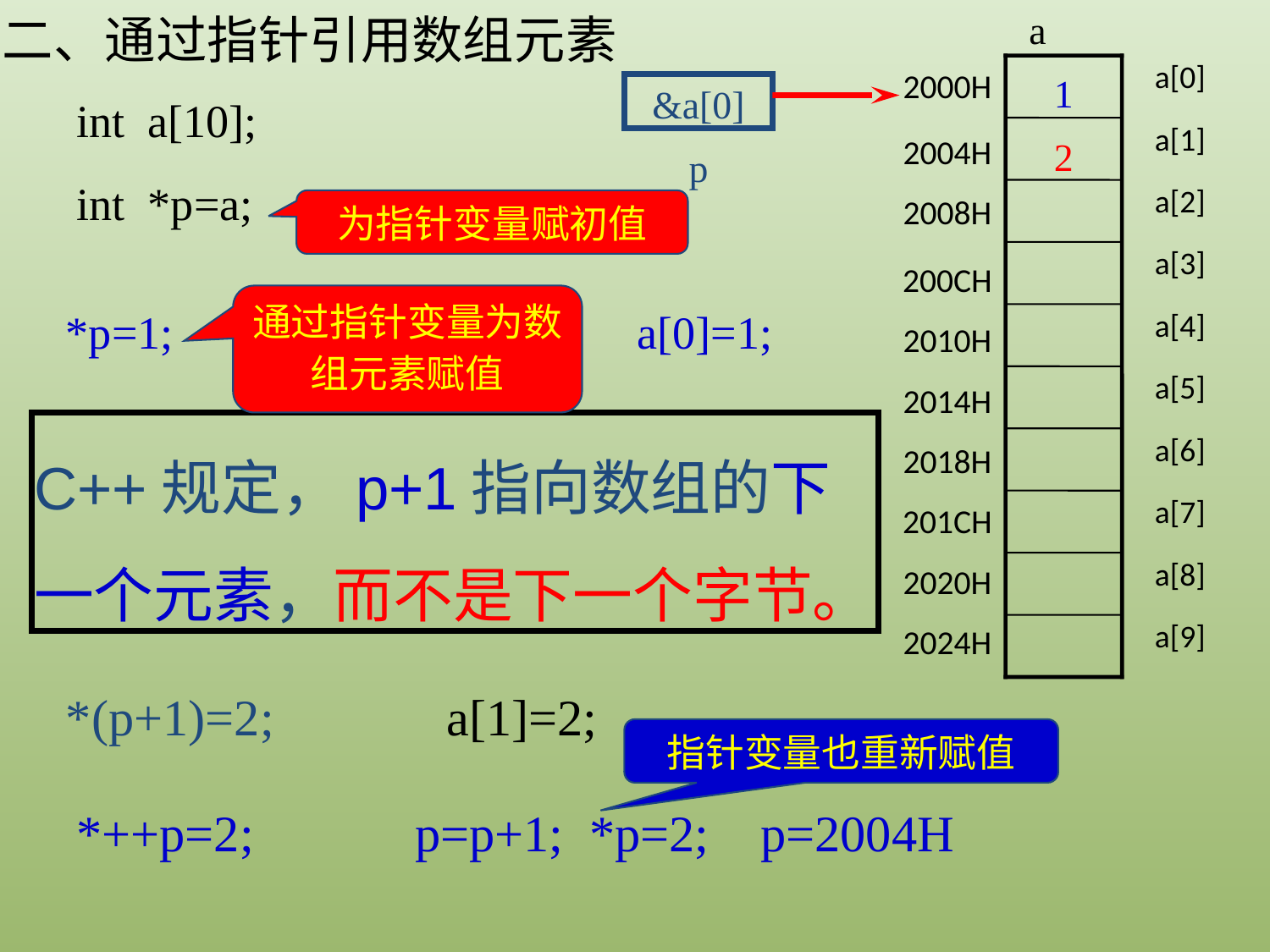

二、通过指针引用数组元素
a
2000H

a[0]

a[1]

2004H

a[2]

2008H

a[3]

200CH

a[4]

2010H

a[5]

2014H

a[6]

2018H

201CH

a[7]

2020H

a[8]

2024H

a[9]

&a[0]
p
1
int  a[10];
int  *p=a;

2
为指针变量赋初值
通过指针变量为数组元素赋值
*p=1;
a[0]=1;
C++规定，p+1指向数组的下一个元素，而不是下一个字节。
*(p+1)=2;
a[1]=2;
指针变量也重新赋值
*++p=2;
p=p+1;  *p=2;    p=2004H
438